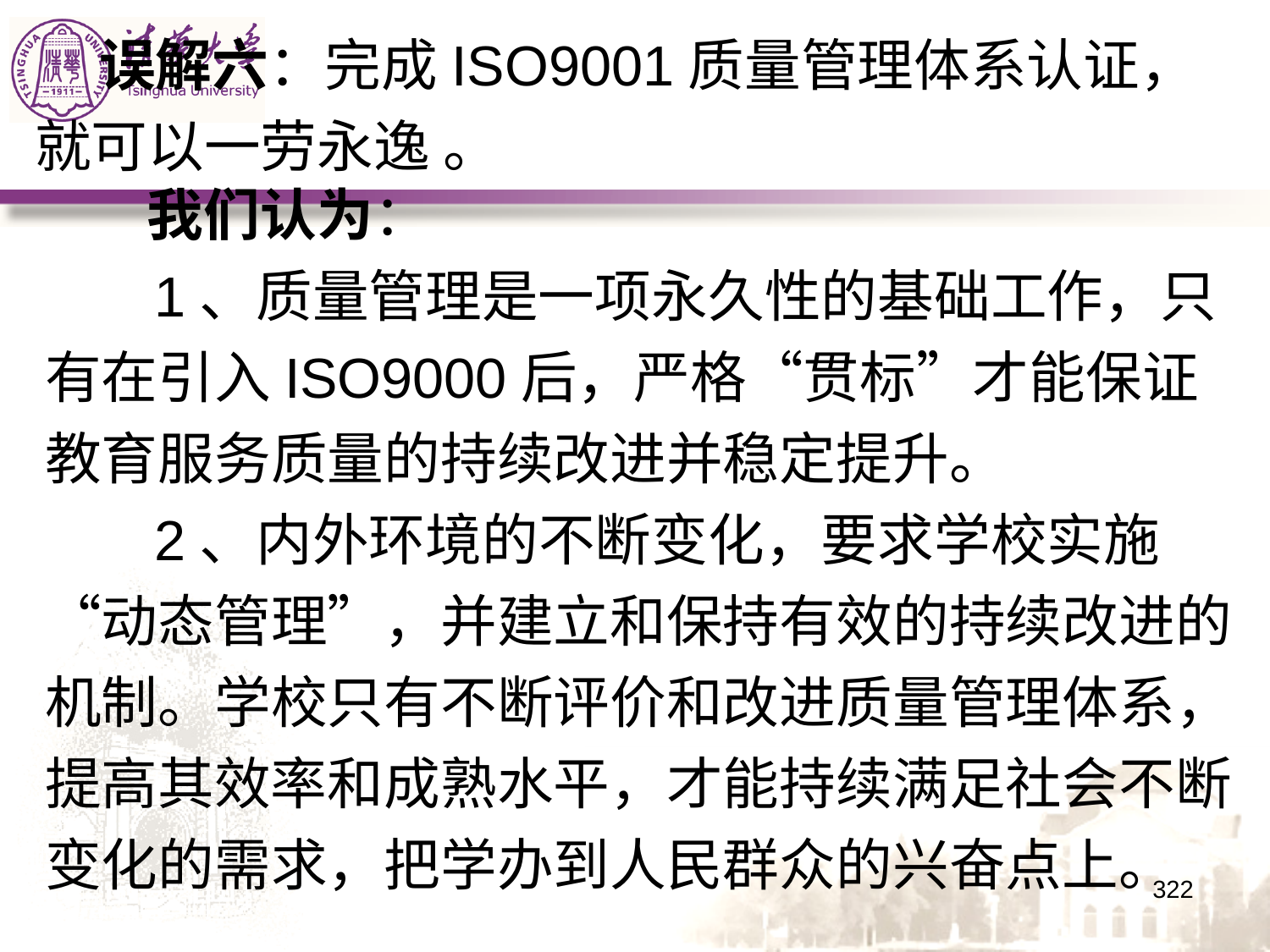

误解六：完成ISO9001质量管理体系认证，就可以一劳永逸 。
       我们认为：
       1、质量管理是一项永久性的基础工作，只有在引入ISO9000后，严格“贯标”才能保证教育服务质量的持续改进并稳定提升。
       2、内外环境的不断变化，要求学校实施“动态管理”，并建立和保持有效的持续改进的机制。学校只有不断评价和改进质量管理体系，提高其效率和成熟水平，才能持续满足社会不断变化的需求，把学办到人民群众的兴奋点上。
322